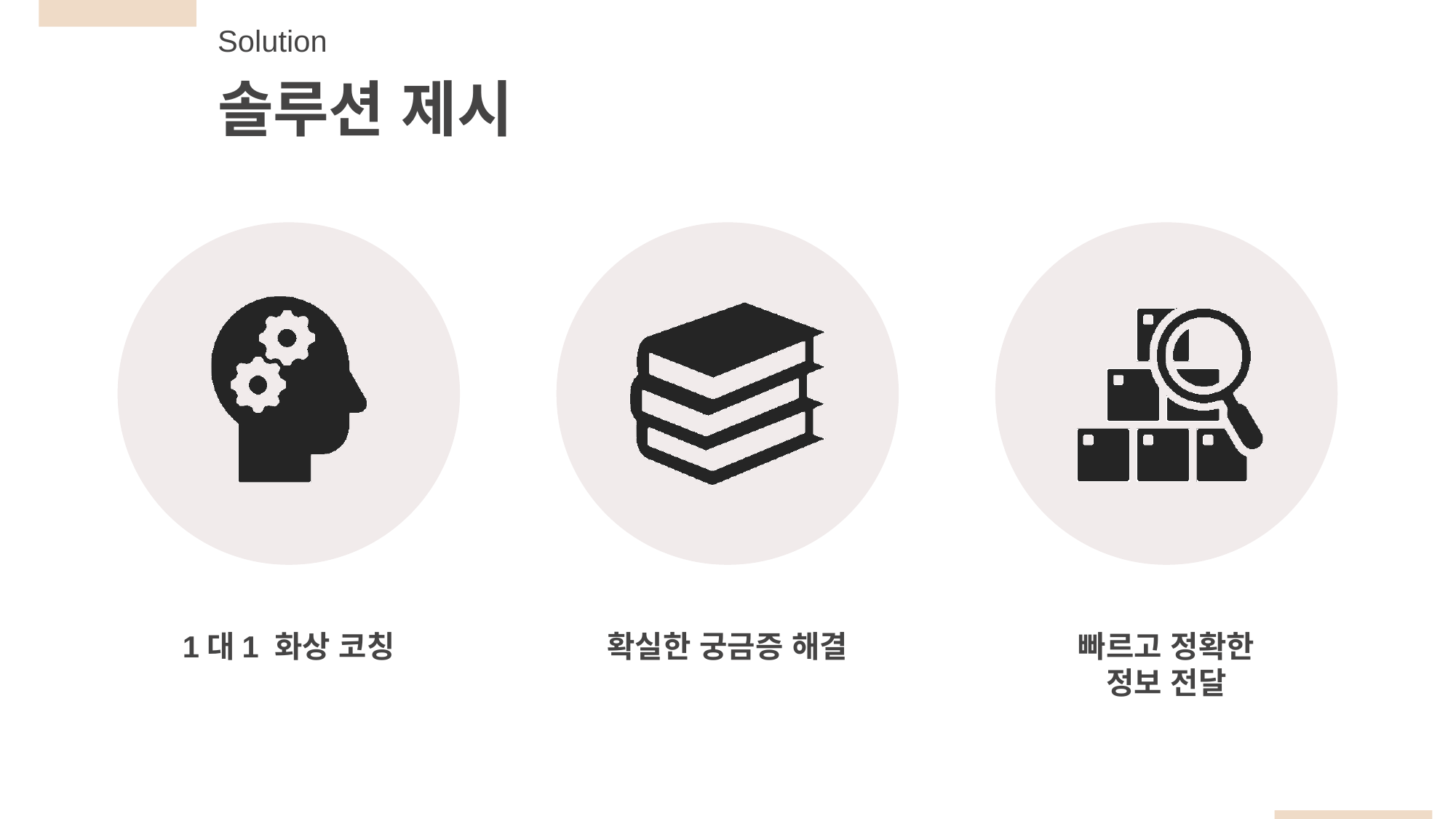

Solution
솔루션 제시

1대1 화상 코칭
확실한 궁금증 해결
빠르고 정확한
정보 전달